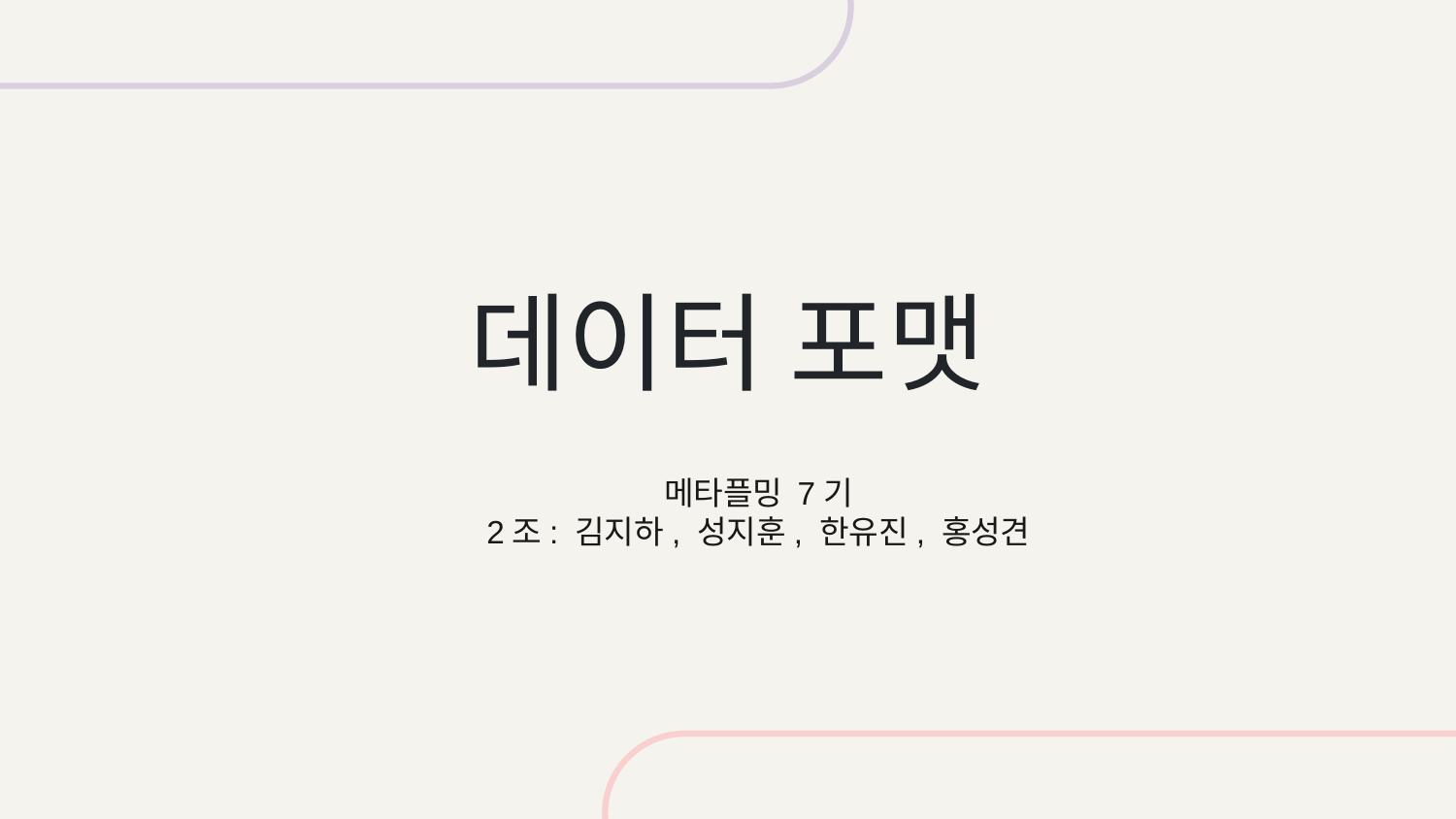

# 데이터 포맷
메타플밍 7기
2조: 김지하, 성지훈, 한유진, 홍성견